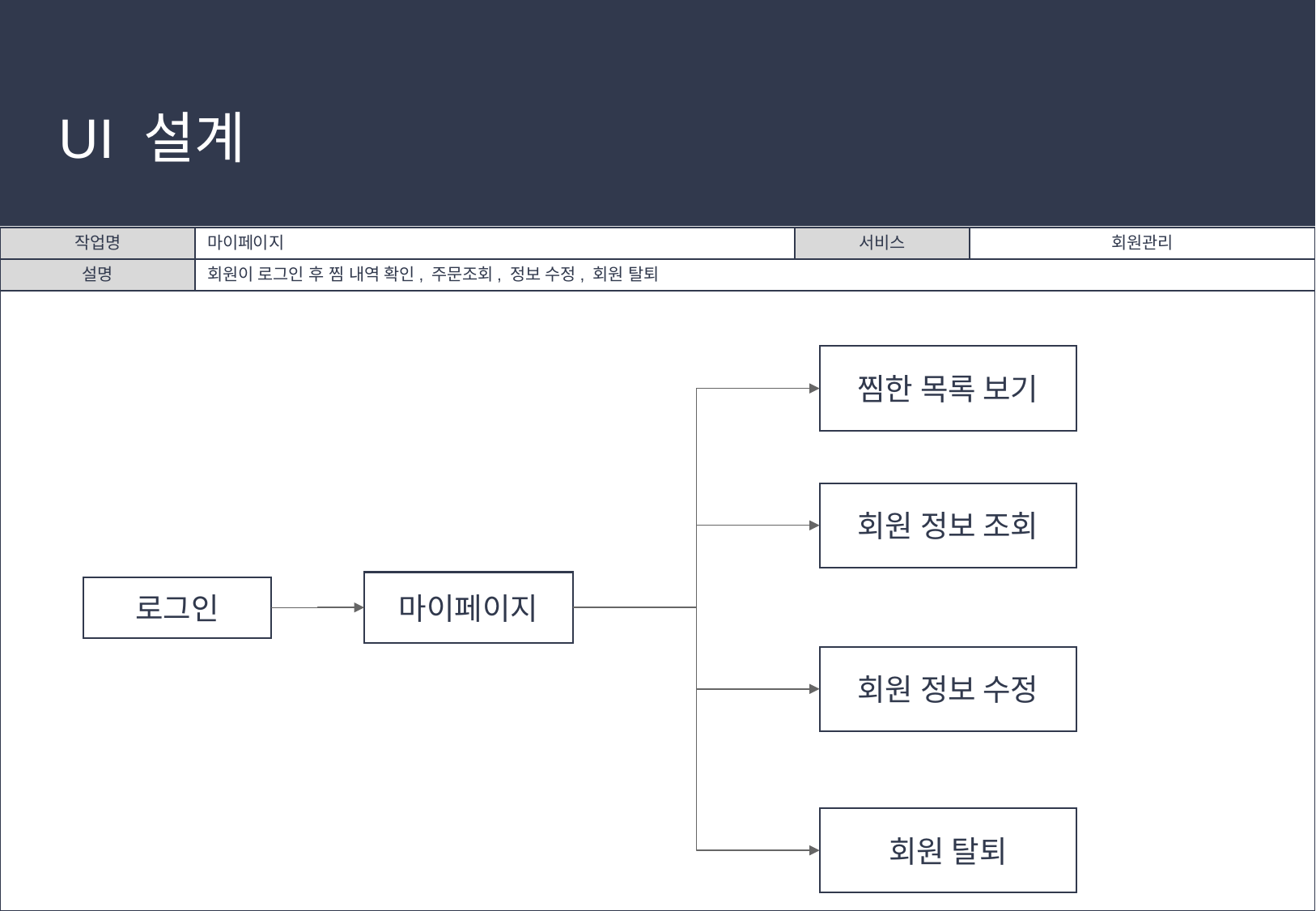

# UI 설계
| 작업명 | 마이페이지 | 서비스 | 회원관리 |
| --- | --- | --- | --- |
| 설명 | 회원이 로그인 후 찜 내역 확인, 주문조회, 정보 수정, 회원 탈퇴 |  |  |
|  |  |  |  |
찜한 목록 보기
회원 정보 조회
마이페이지
로그인
회원 정보 수정
회원 탈퇴